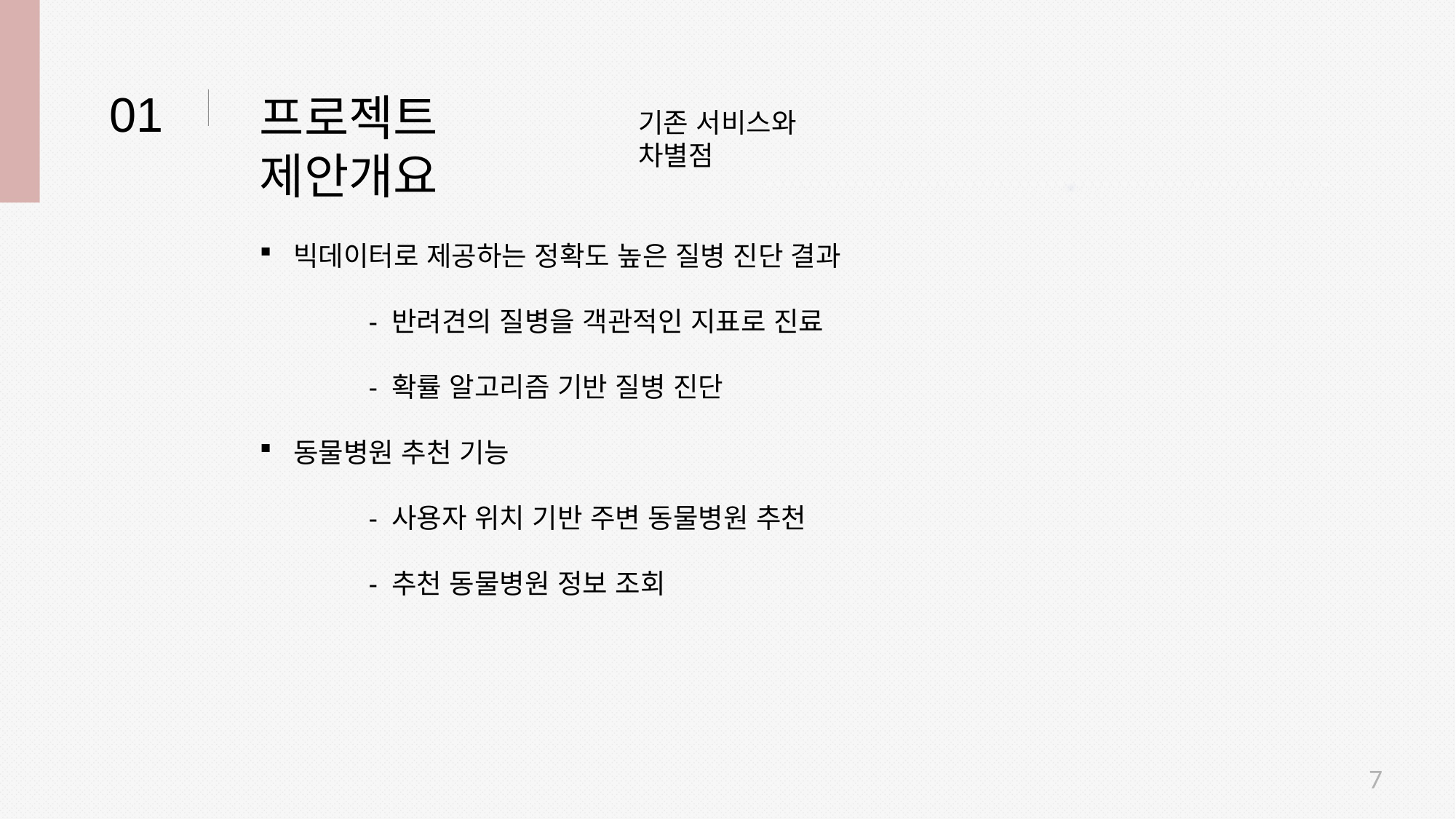

01
프로젝트 제안개요
기존 서비스와 차별점
빅데이터로 제공하는 정확도 높은 질병 진단 결과
	- 반려견의 질병을 객관적인 지표로 진료
	- 확률 알고리즘 기반 질병 진단
동물병원 추천 기능
	- 사용자 위치 기반 주변 동물병원 추천
	- 추천 동물병원 정보 조회
7